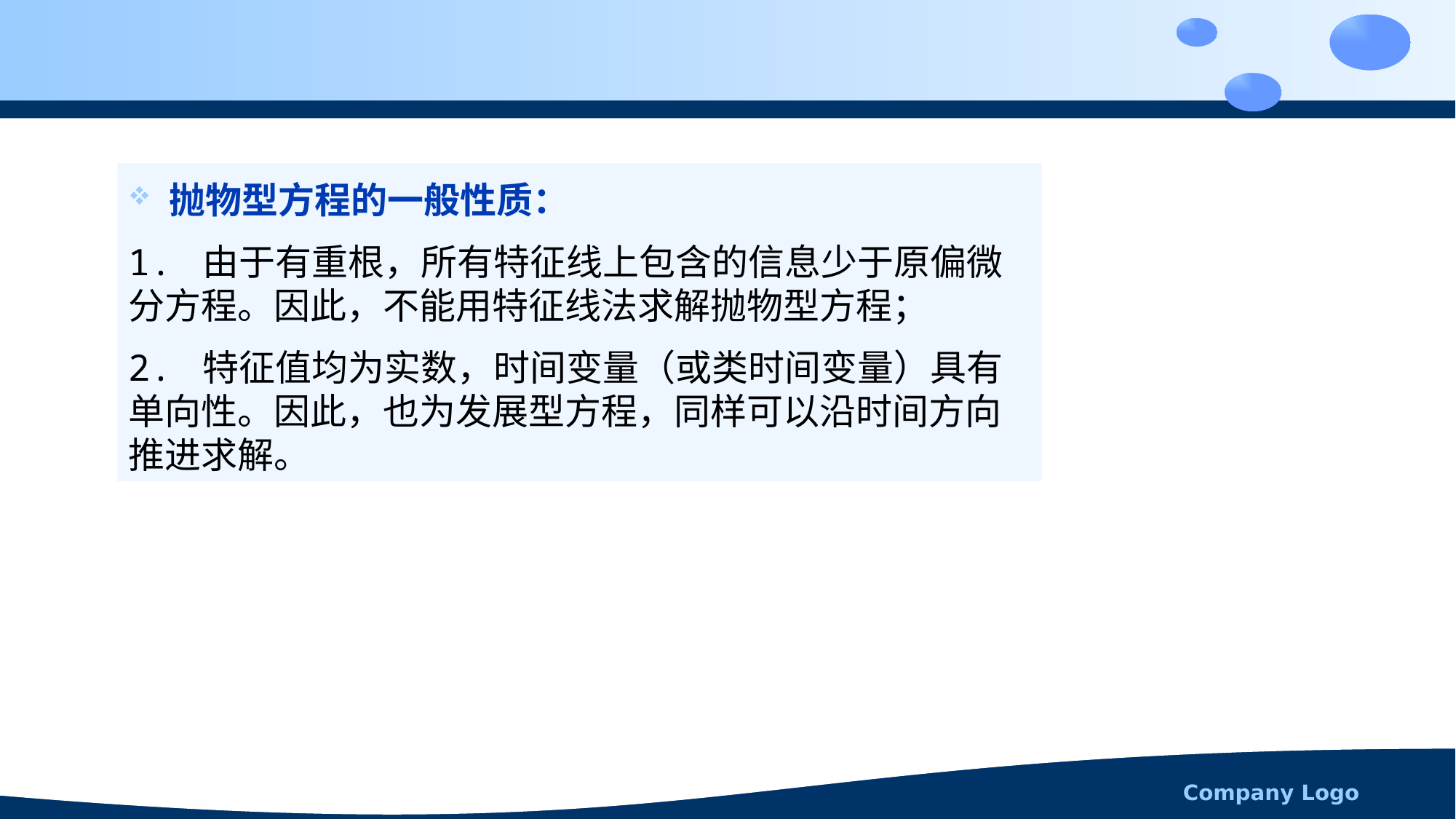

抛物型方程的一般性质：
1. 由于有重根，所有特征线上包含的信息少于原偏微分方程。因此，不能用特征线法求解抛物型方程；
2. 特征值均为实数，时间变量（或类时间变量）具有单向性。因此，也为发展型方程，同样可以沿时间方向推进求解。
Company Logo